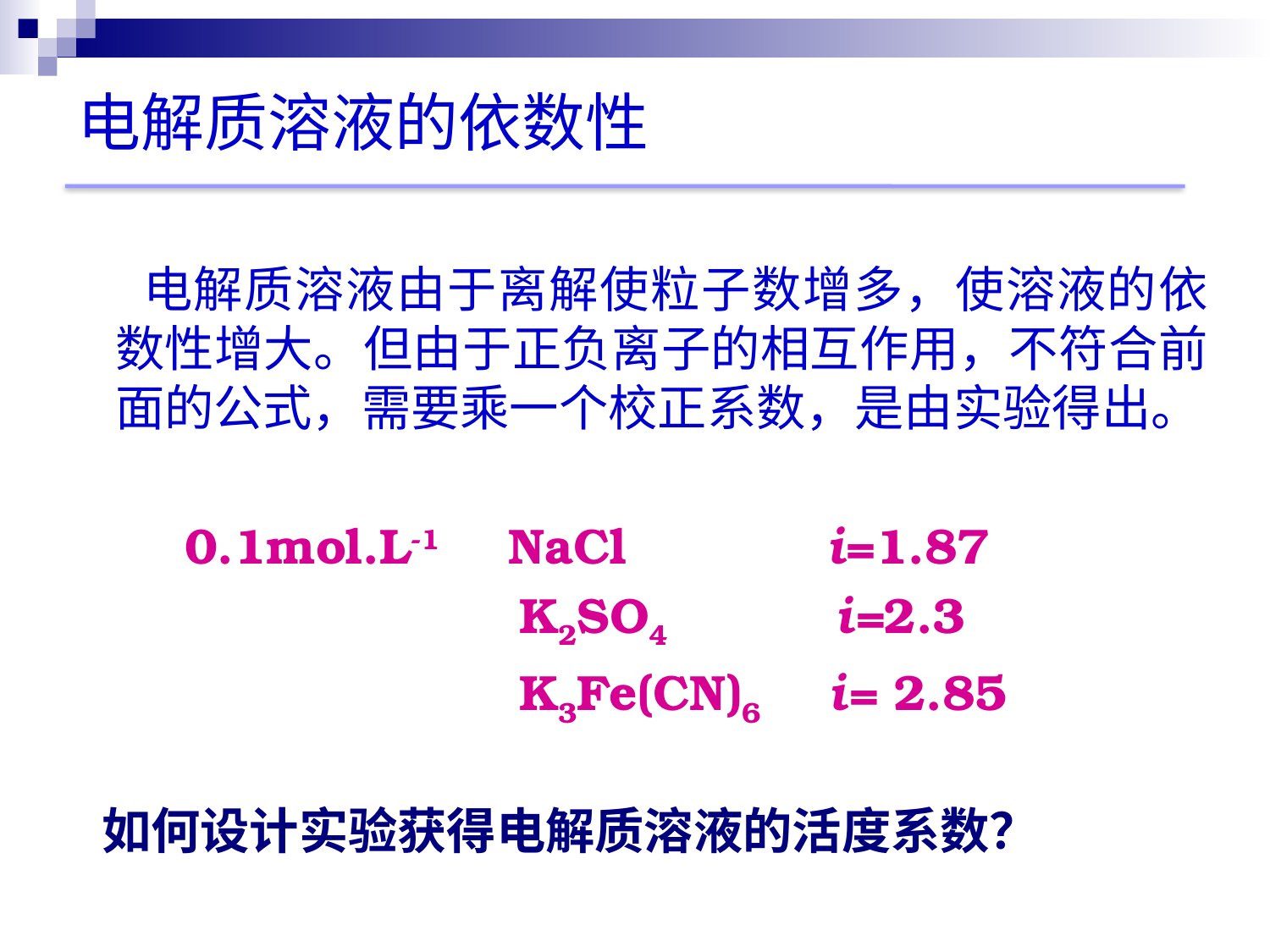

电解质溶液的依数性

     电解质溶液由于离解使粒子数增多，使溶液的依数性增大。但由于正负离子的相互作用，不符合前面的公式，需要乘一个校正系数，是由实验得出。

       0.1mol.L-1       NaCl            i=1.87
                           K2SO4          i=2.3
                           K3Fe(CN)6    i= 2.85
如何设计实验获得电解质溶液的活度系数？